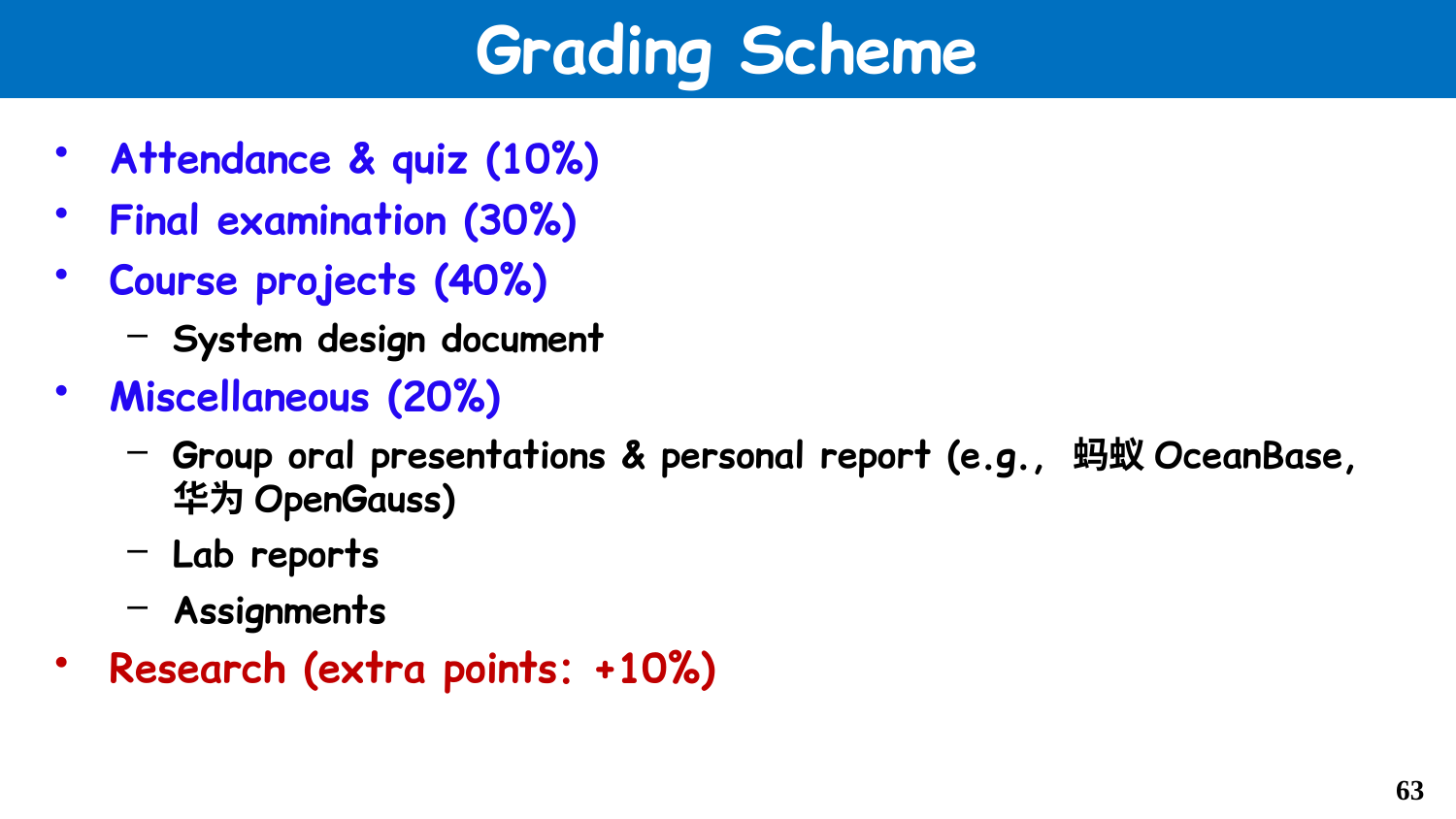

# Grading Scheme
Attendance & quiz (10%)
Final examination (30%)
Course projects (40%)
System design document
Miscellaneous (20%)
Group oral presentations & personal report (e.g., 蚂蚁OceanBase, 华为OpenGauss)
Lab reports
Assignments
Research (extra points: +10%)